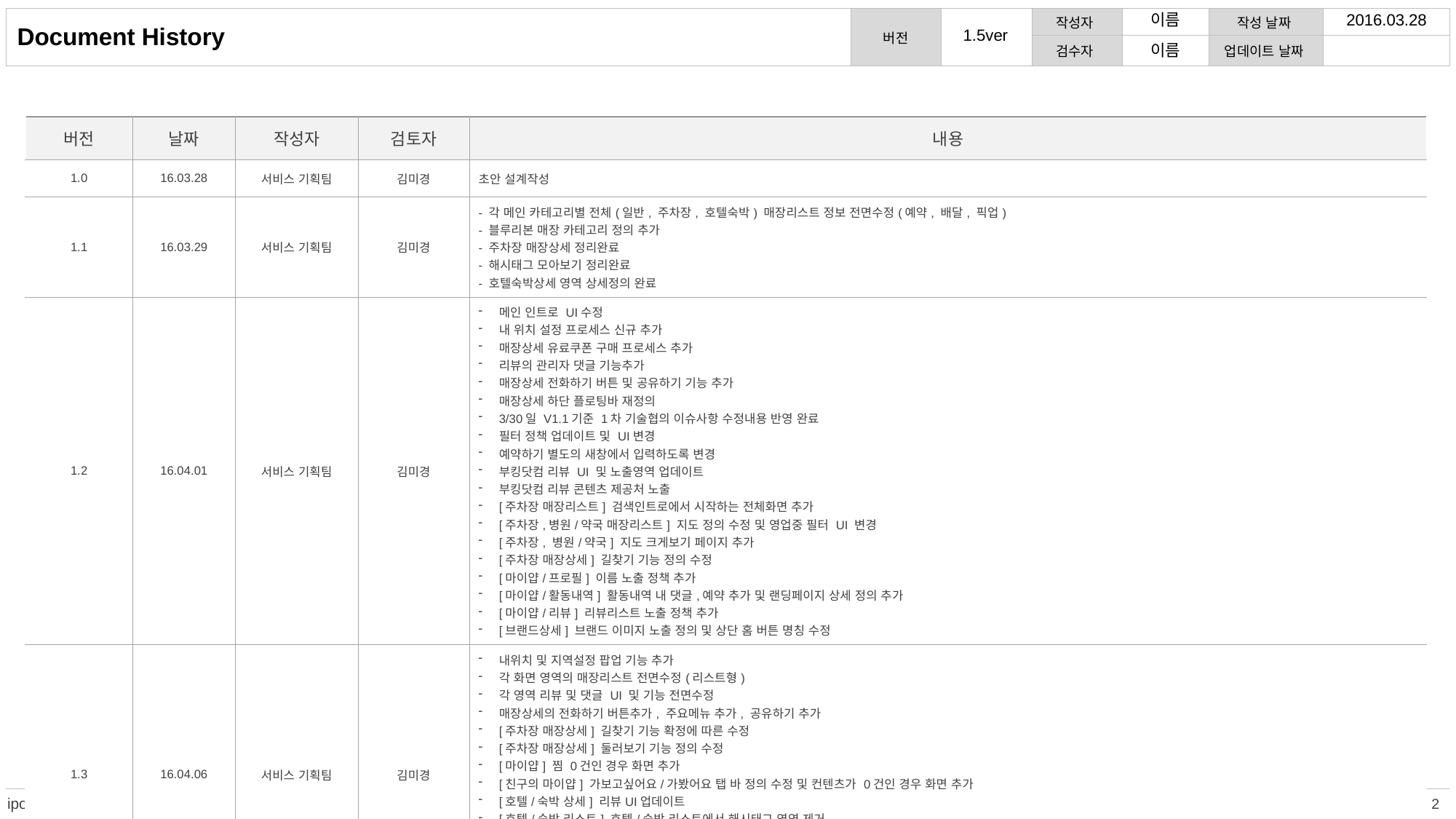

이름
2016.03.28
Document History

이름
| 버전 | 날짜 | 작성자 | 검토자 | 내용 |
| --- | --- | --- | --- | --- |
| 1.0 | 16.03.28 | 서비스 기획팀 | 김미경 | 초안 설계작성 |
| 1.1 | 16.03.29 | 서비스 기획팀 | 김미경 | - 각 메인 카테고리별 전체(일반, 주차장, 호텔숙박) 매장리스트 정보 전면수정(예약, 배달, 픽업) - 블루리본 매장 카테고리 정의 추가 - 주차장 매장상세 정리완료 - 해시태그 모아보기 정리완료 - 호텔숙박상세 영역 상세정의 완료 |
| 1.2 | 16.04.01 | 서비스 기획팀 | 김미경 | 메인 인트로 UI수정 내 위치 설정 프로세스 신규 추가 매장상세 유료쿠폰 구매 프로세스 추가 리뷰의 관리자 댓글 기능추가 매장상세 전화하기 버튼 및 공유하기 기능 추가 매장상세 하단 플로팅바 재정의 3/30일 V1.1기준 1차 기술협의 이슈사항 수정내용 반영 완료 필터 정책 업데이트 및 UI변경 예약하기 별도의 새창에서 입력하도록 변경 부킹닷컴 리뷰 UI 및 노출영역 업데이트 부킹닷컴 리뷰 콘텐츠 제공처 노출 [주차장 매장리스트] 검색인트로에서 시작하는 전체화면 추가 [주차장,병원/약국 매장리스트] 지도 정의 수정 및 영업중 필터 UI 변경 [주차장, 병원/약국] 지도 크게보기 페이지 추가 [주차장 매장상세] 길찾기 기능 정의 수정 [마이얍/프로필] 이름 노출 정책 추가 [마이얍/활동내역] 활동내역 내 댓글,예약 추가 및 랜딩페이지 상세 정의 추가 [마이얍/리뷰] 리뷰리스트 노출 정책 추가 [브랜드상세] 브랜드 이미지 노출 정의 및 상단 홈 버튼 명칭 수정 |
| 1.3 | 16.04.06 | 서비스 기획팀 | 김미경 | 내위치 및 지역설정 팝업 기능 추가 각 화면 영역의 매장리스트 전면수정(리스트형) 각 영역 리뷰 및 댓글 UI 및 기능 전면수정 매장상세의 전화하기 버튼추가, 주요메뉴 추가, 공유하기 추가 [주차장 매장상세] 길찾기 기능 확정에 따른 수정 [주차장 매장상세] 둘러보기 기능 정의 수정 [마이얍] 찜 0건인 경우 화면 추가 [친구의 마이얍] 가보고싶어요/가봤어요 탭 바 정의 수정 및 컨텐츠가 0건인 경우 화면 추가 [호텔/숙박 상세] 리뷰UI업데이트 [호텔/숙박 리스트] 호텔/숙박 리스트에서 해시태그 영역 제거 [호텔/숙박 리스트] 등급 및 카테고리 정의 추가 [예약하기] 프로세스 추가 [예약하기] 약관동의 영역 추가 [예약하기] 예약접수불가시 메시지 노출기능 추가 |